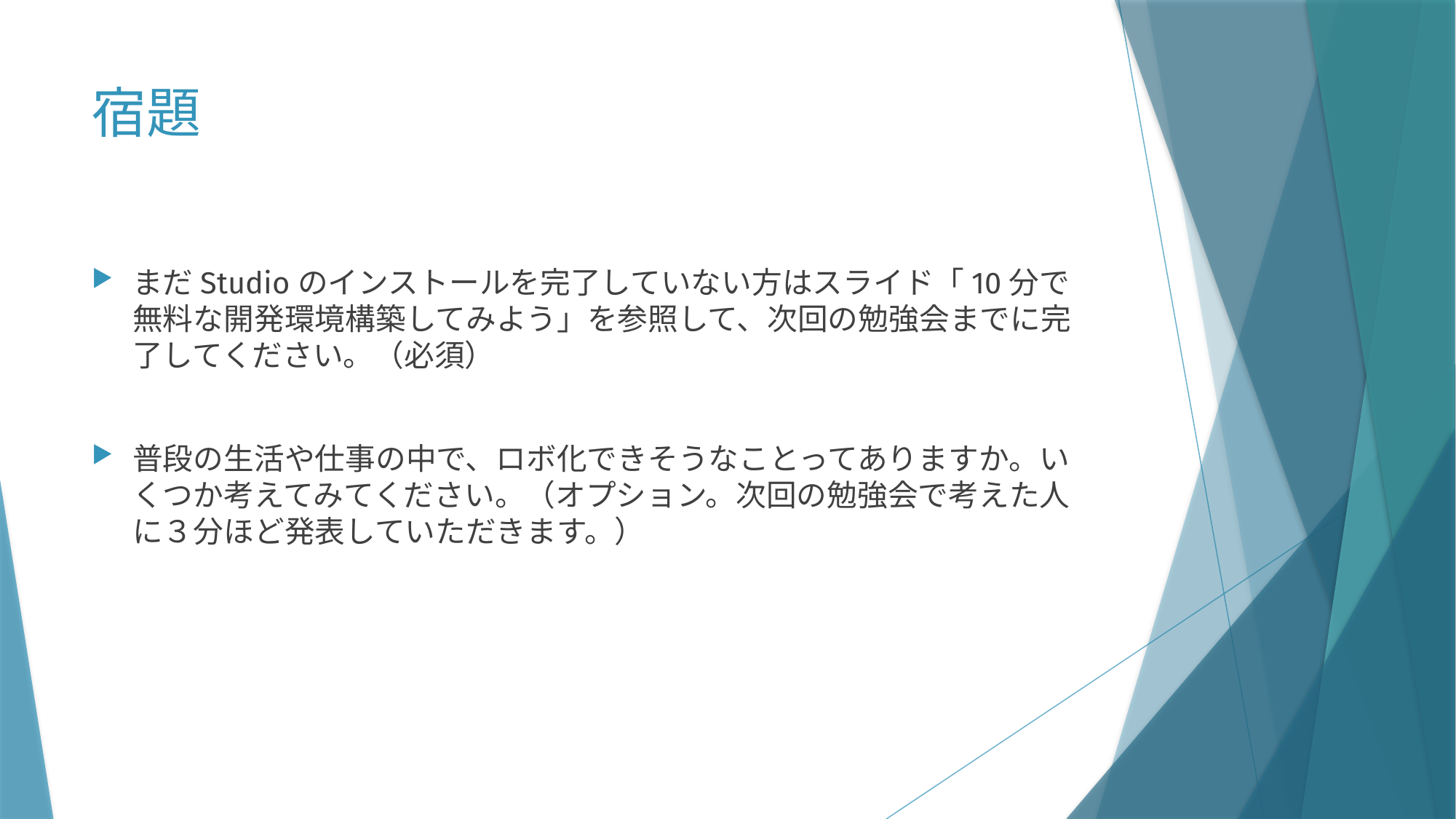

# 宿題
まだStudioのインストールを完了していない方はスライド「10分で無料な開発環境構築してみよう」を参照して、次回の勉強会までに完了してください。（必須）

普段の生活や仕事の中で、ロボ化できそうなことってありますか。いくつか考えてみてください。（オプション。次回の勉強会で考えた人に３分ほど発表していただきます。）